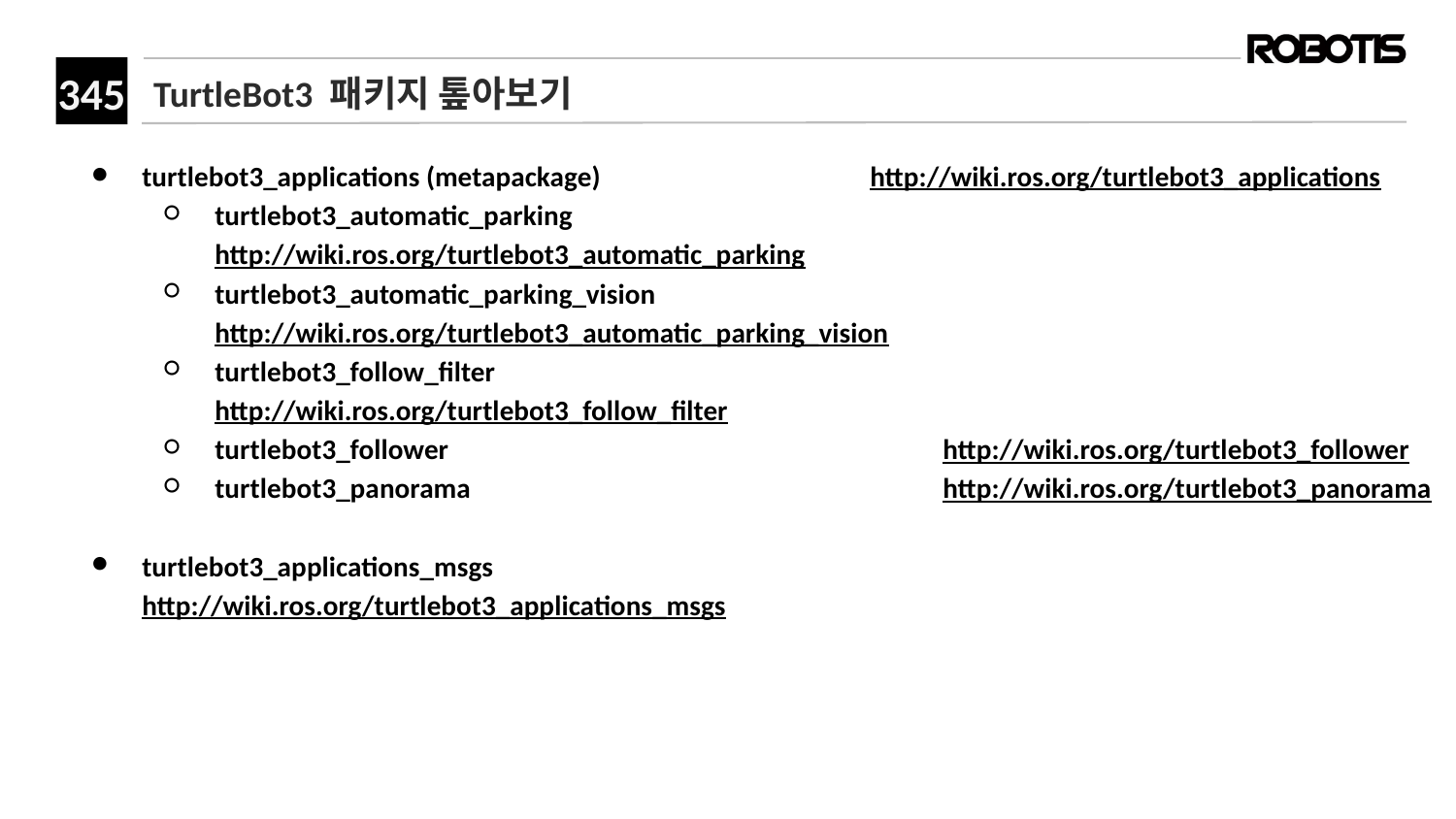

# TurtleBot3 패키지 톺아보기
turtlebot3_applications (metapackage)		http://wiki.ros.org/turtlebot3_applications
turtlebot3_automatic_parking			http://wiki.ros.org/turtlebot3_automatic_parking
turtlebot3_automatic_parking_vision	http://wiki.ros.org/turtlebot3_automatic_parking_vision
turtlebot3_follow_filter				http://wiki.ros.org/turtlebot3_follow_filter
turtlebot3_follower				http://wiki.ros.org/turtlebot3_follower
turtlebot3_panorama				http://wiki.ros.org/turtlebot3_panorama
turtlebot3_applications_msgs				http://wiki.ros.org/turtlebot3_applications_msgs